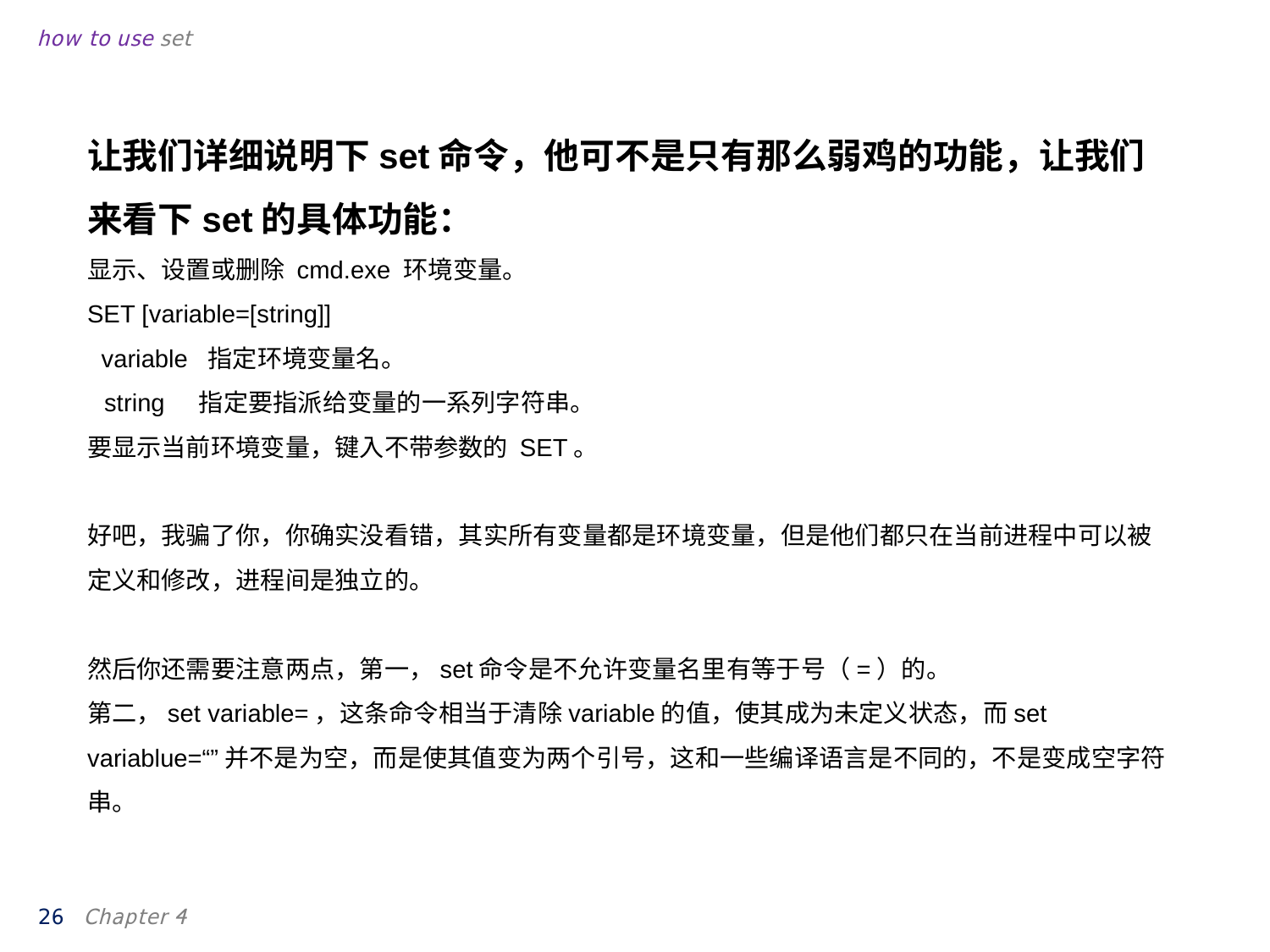

how to use set
让我们详细说明下set命令，他可不是只有那么弱鸡的功能，让我们来看下set的具体功能：
显示、设置或删除 cmd.exe 环境变量。
SET [variable=[string]]
  variable  指定环境变量名。
  string    指定要指派给变量的一系列字符串。
要显示当前环境变量，键入不带参数的 SET。

好吧，我骗了你，你确实没看错，其实所有变量都是环境变量，但是他们都只在当前进程中可以被定义和修改，进程间是独立的。

然后你还需要注意两点，第一，set命令是不允许变量名里有等于号（=）的。
第二，set variable=，这条命令相当于清除variable的值，使其成为未定义状态，而set variablue=“”并不是为空，而是使其值变为两个引号，这和一些编译语言是不同的，不是变成空字符串。
26   Chapter 4